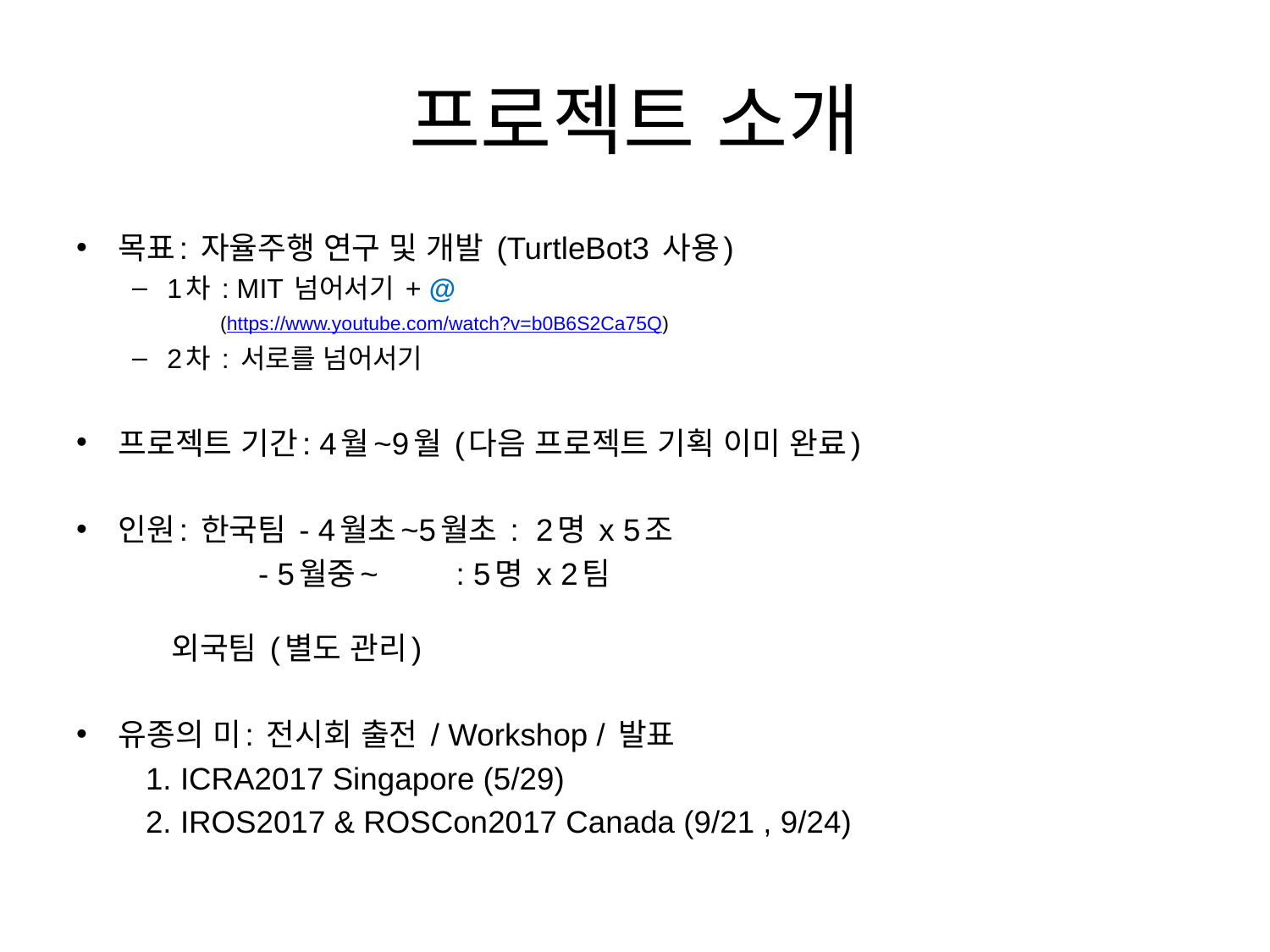

# 프로젝트 소개
목표: 자율주행 연구 및 개발 (TurtleBot3 사용)
1차 : MIT 넘어서기 + @
       (https://www.youtube.com/watch?v=b0B6S2Ca75Q)
2차 : 서로를 넘어서기

프로젝트 기간: 4월~9월 (다음 프로젝트 기획 이미 완료)

인원: 한국팀 - 4월초~5월초 :  2명 x 5조
                     - 5월중~         : 5명 x 2팀
           외국팀 (별도 관리)

유종의 미: 전시회 출전 / Workshop / 발표
        1. ICRA2017 Singapore (5/29)
        2. IROS2017 & ROSCon2017 Canada (9/21 , 9/24)